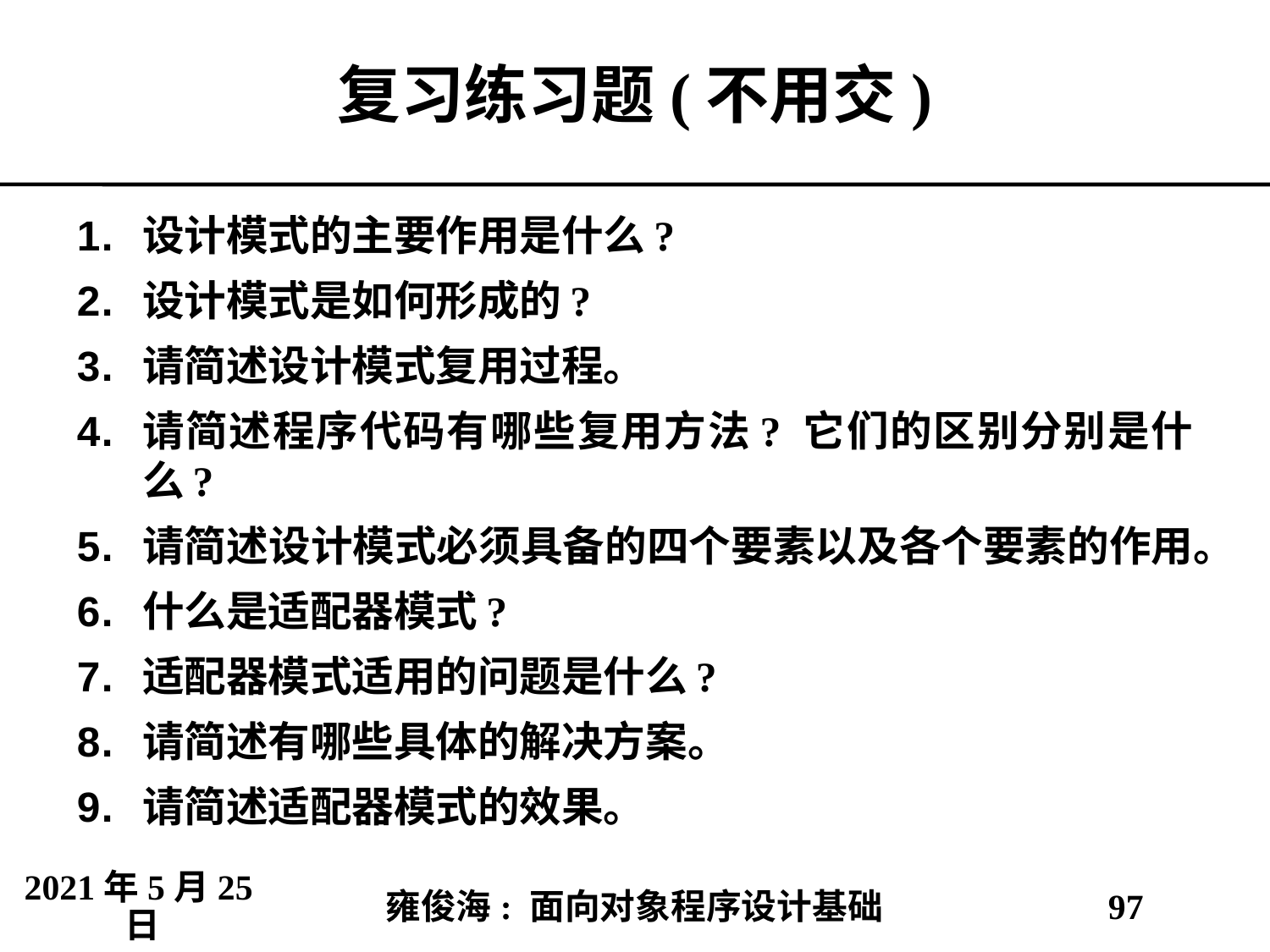

# 复习练习题(不用交)

设计模式的主要作用是什么?
设计模式是如何形成的?
请简述设计模式复用过程。
请简述程序代码有哪些复用方法? 它们的区别分别是什么?
请简述设计模式必须具备的四个要素以及各个要素的作用。
什么是适配器模式?
适配器模式适用的问题是什么?
请简述有哪些具体的解决方案。
请简述适配器模式的效果。
2021年5月25日
雍俊海: 面向对象程序设计基础
97